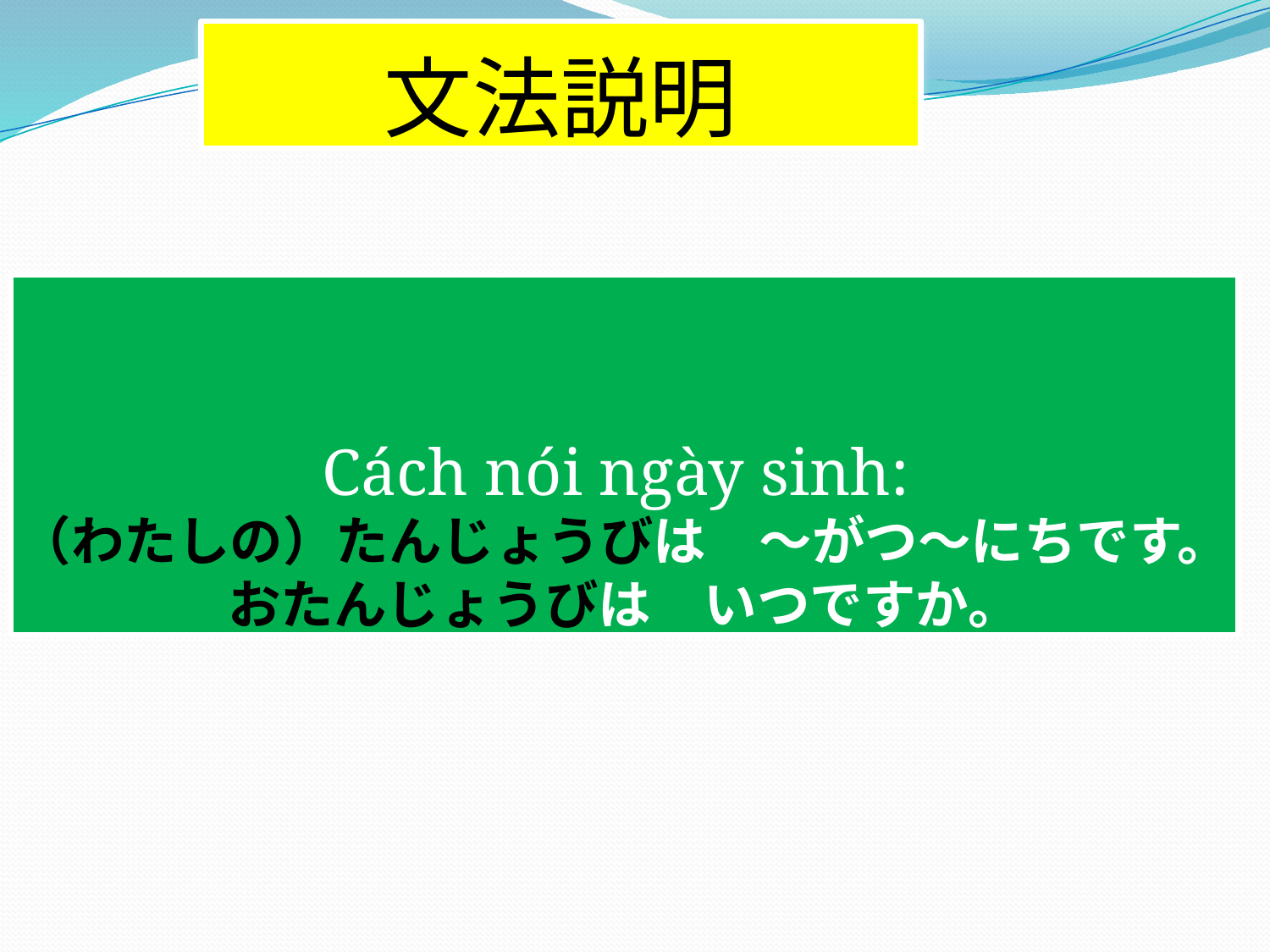

# 文法説明
Cách nói ngày sinh:
（わたしの）たんじょうびは　～がつ～にちです。
おたんじょうびは　いつですか。